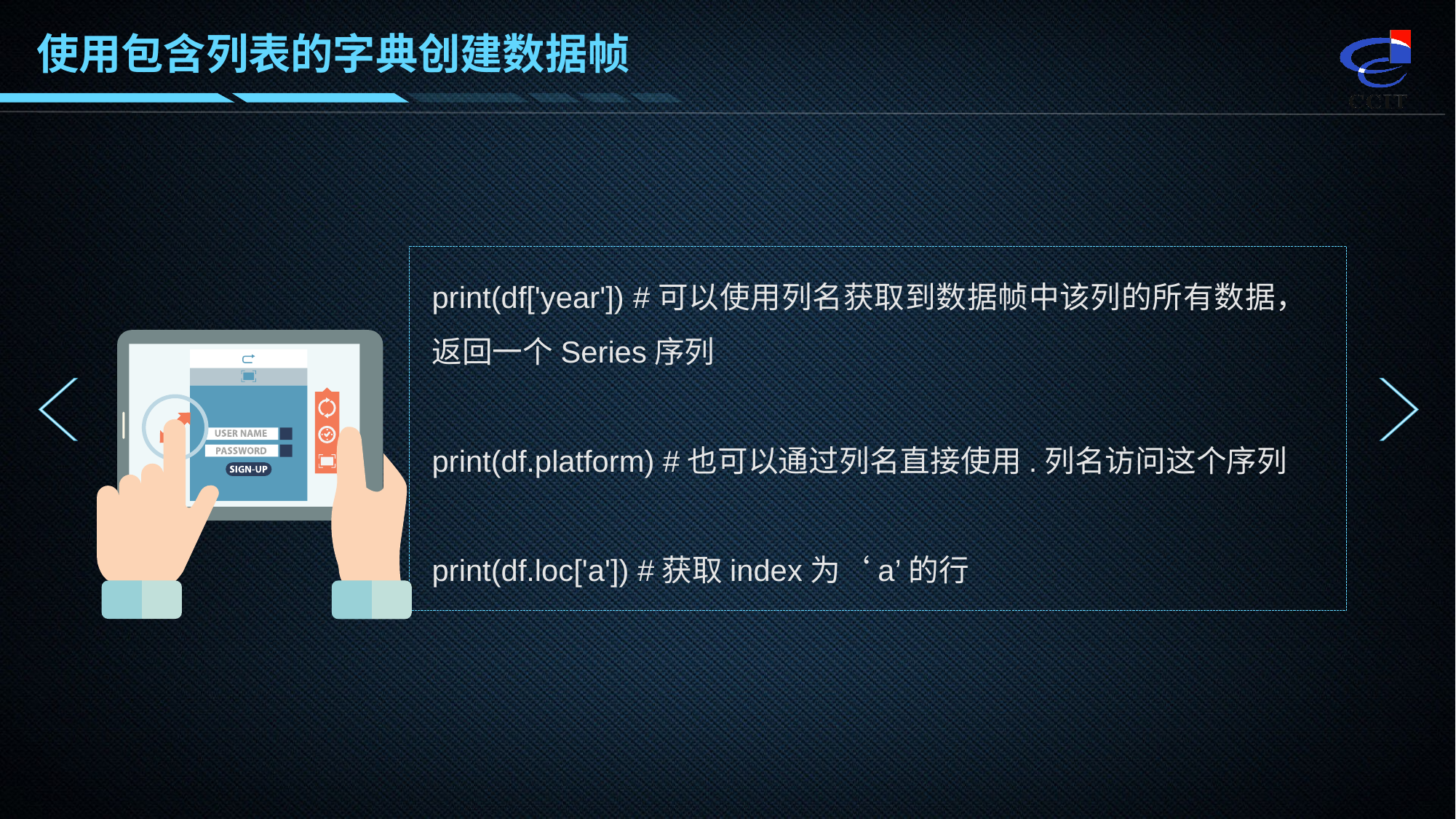

使用包含列表的字典创建数据帧

print(df['year']) #可以使用列名获取到数据帧中该列的所有数据，返回一个Series序列

print(df.platform) #也可以通过列名直接使用.列名访问这个序列

print(df.loc['a']) #获取index为‘a’的行